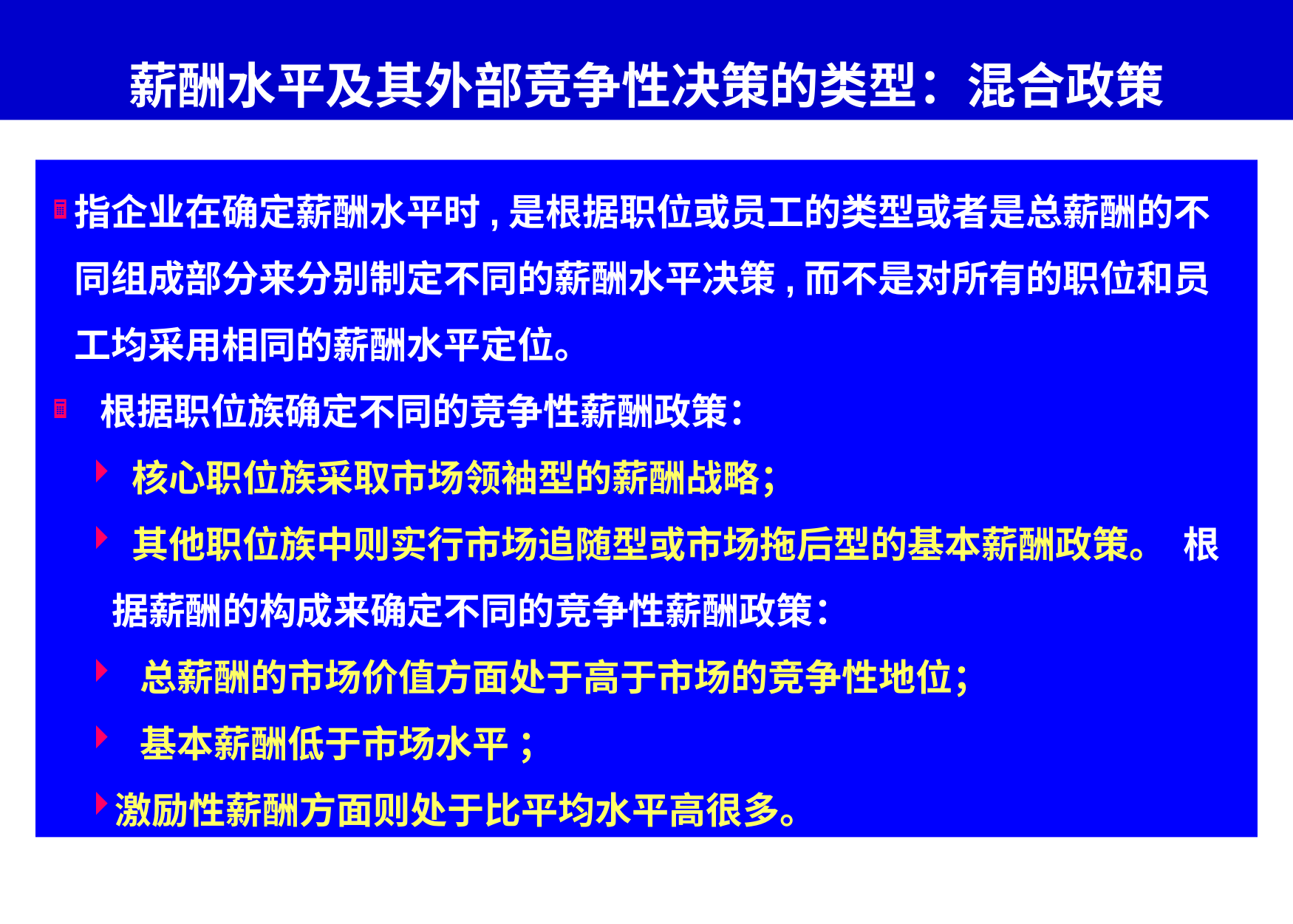

# 薪酬水平及其外部竞争性决策的类型：混合政策
指企业在确定薪酬水平时,是根据职位或员工的类型或者是总薪酬的不同组成部分来分别制定不同的薪酬水平决策,而不是对所有的职位和员工均采用相同的薪酬水平定位。
  根据职位族确定不同的竞争性薪酬政策：
 核心职位族采取市场领袖型的薪酬战略；
 其他职位族中则实行市场追随型或市场拖后型的基本薪酬政策。  根据薪酬的构成来确定不同的竞争性薪酬政策：
  总薪酬的市场价值方面处于高于市场的竞争性地位；
  基本薪酬低于市场水平 ；
激励性薪酬方面则处于比平均水平高很多。